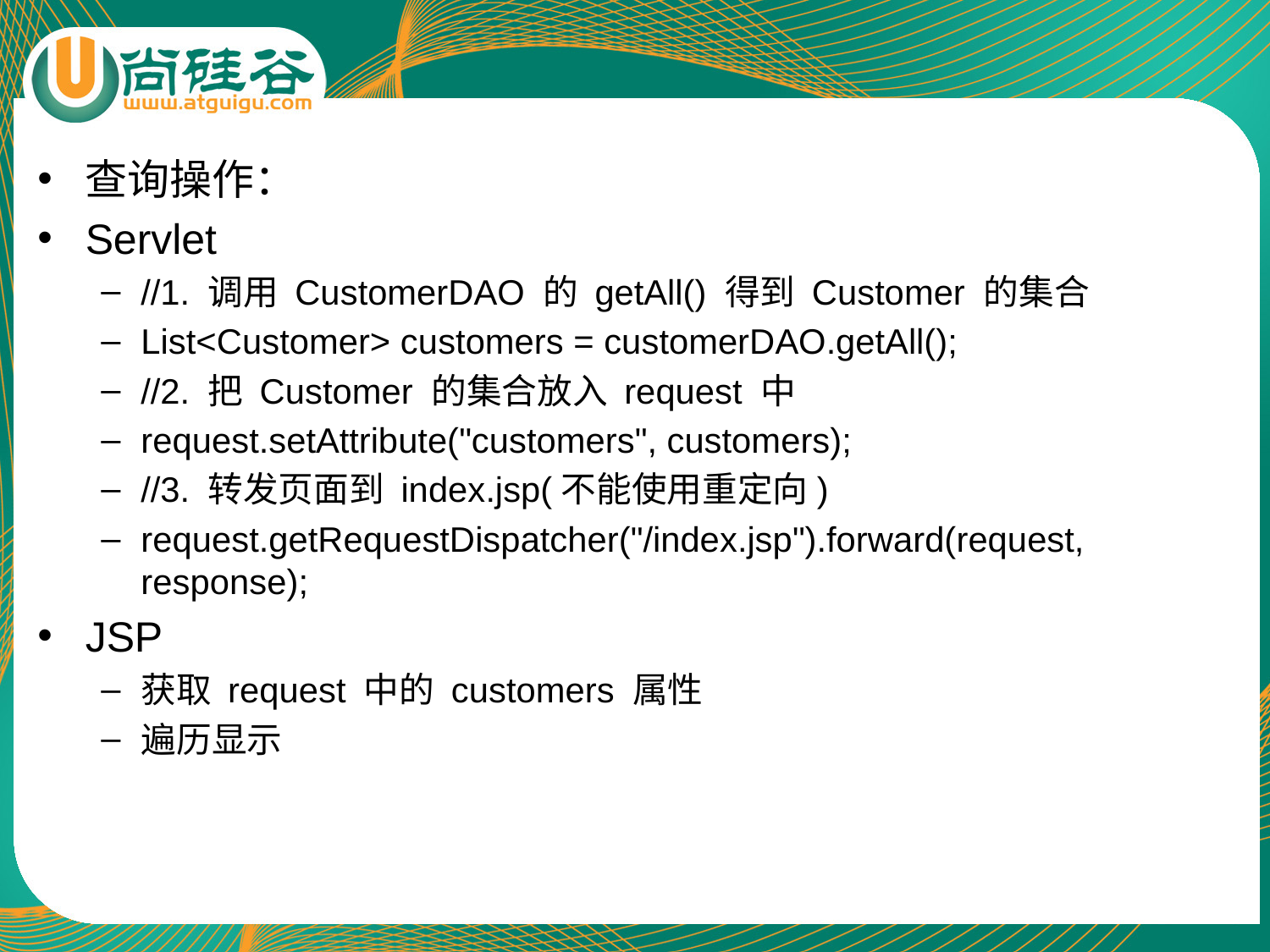

查询操作：
Servlet
//1. 调用 CustomerDAO 的 getAll() 得到 Customer 的集合
List<Customer> customers = customerDAO.getAll();
//2. 把 Customer 的集合放入 request 中
request.setAttribute("customers", customers);
//3. 转发页面到 index.jsp(不能使用重定向)
request.getRequestDispatcher("/index.jsp").forward(request, response);
JSP
获取 request 中的 customers 属性
遍历显示